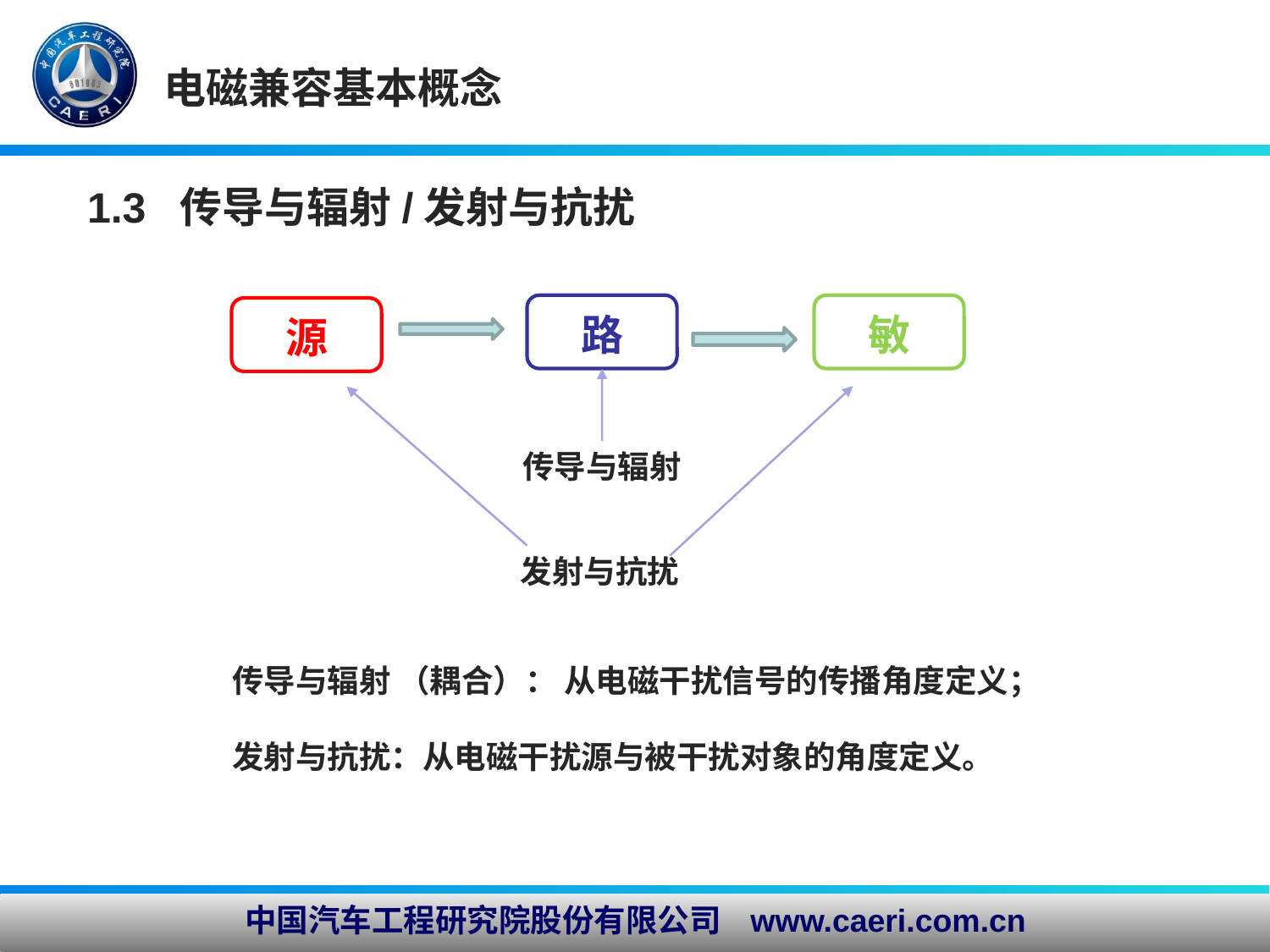

电磁兼容基本概念

1.3  传导与辐射/发射与抗扰

路
敏
源

传导与辐射
发射与抗扰
传导与辐射 （耦合）： 从电磁干扰信号的传播角度定义；

发射与抗扰：从电磁干扰源与被干扰对象的角度定义。